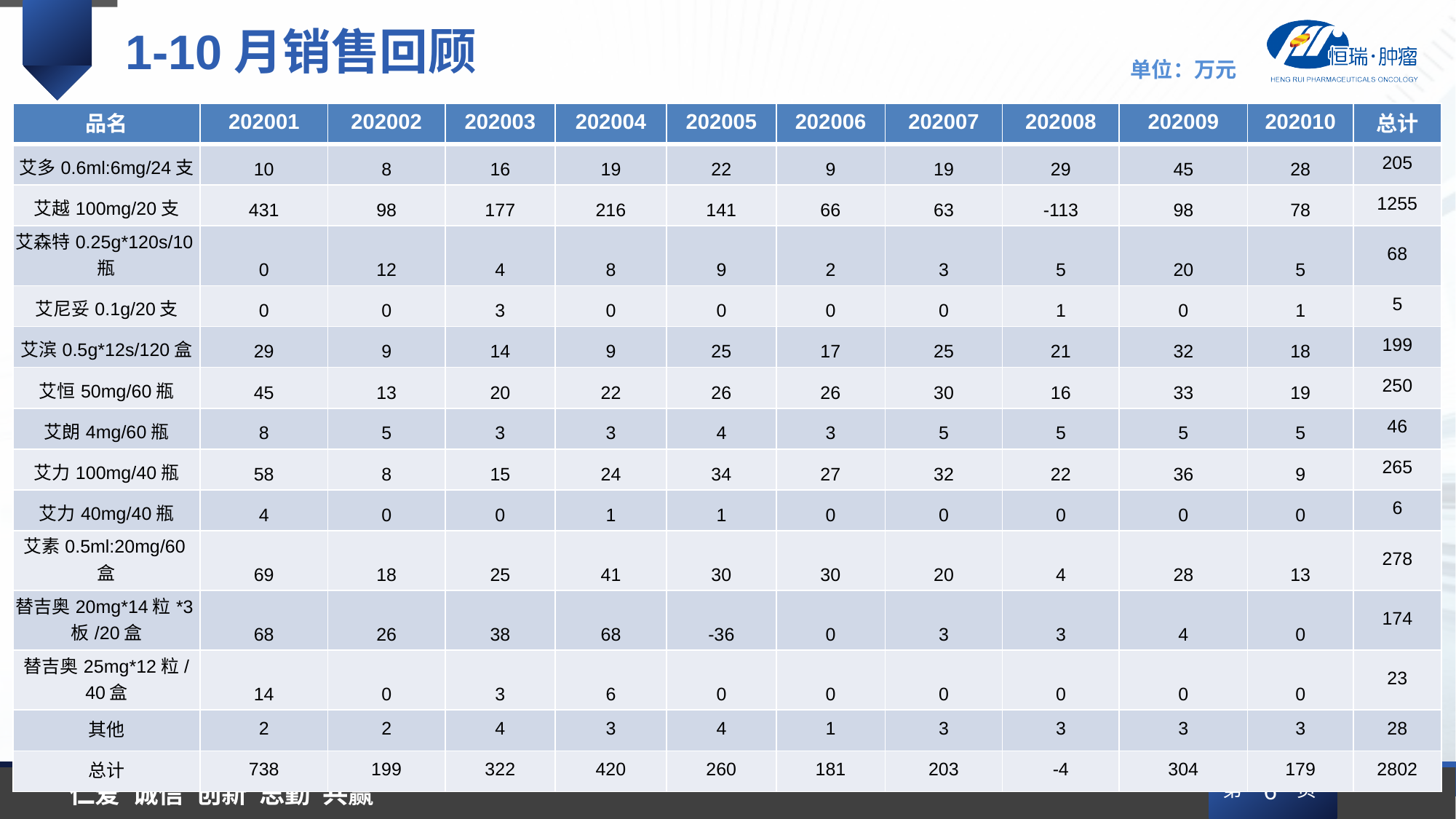

1-10月销售回顾
单位：万元

| 品名 | 202001 | 202002 | 202003 | 202004 | 202005 | 202006 | 202007 | 202008 | 202009 | 202010 | 总计 |
| --- | --- | --- | --- | --- | --- | --- | --- | --- | --- | --- | --- |
| 艾多0.6ml:6mg/24支 | 10 | 8 | 16 | 19 | 22 | 9 | 19 | 29 | 45 | 28 | 205 |
| 艾越100mg/20支 | 431 | 98 | 177 | 216 | 141 | 66 | 63 | -113 | 98 | 78 | 1255 |
| 艾森特0.25g\*120s/10瓶 | 0 | 12 | 4 | 8 | 9 | 2 | 3 | 5 | 20 | 5 | 68 |
| 艾尼妥0.1g/20支 | 0 | 0 | 3 | 0 | 0 | 0 | 0 | 1 | 0 | 1 | 5 |
| 艾滨0.5g\*12s/120盒 | 29 | 9 | 14 | 9 | 25 | 17 | 25 | 21 | 32 | 18 | 199 |
| 艾恒50mg/60瓶 | 45 | 13 | 20 | 22 | 26 | 26 | 30 | 16 | 33 | 19 | 250 |
| 艾朗4mg/60瓶 | 8 | 5 | 3 | 3 | 4 | 3 | 5 | 5 | 5 | 5 | 46 |
| 艾力100mg/40瓶 | 58 | 8 | 15 | 24 | 34 | 27 | 32 | 22 | 36 | 9 | 265 |
| 艾力40mg/40瓶 | 4 | 0 | 0 | 1 | 1 | 0 | 0 | 0 | 0 | 0 | 6 |
| 艾素0.5ml:20mg/60盒 | 69 | 18 | 25 | 41 | 30 | 30 | 20 | 4 | 28 | 13 | 278 |
| 替吉奥20mg\*14粒\*3板/20盒 | 68 | 26 | 38 | 68 | -36 | 0 | 3 | 3 | 4 | 0 | 174 |
| 替吉奥25mg\*12粒/40盒 | 14 | 0 | 3 | 6 | 0 | 0 | 0 | 0 | 0 | 0 | 23 |
| 其他 | 2 | 2 | 4 | 3 | 4 | 1 | 3 | 3 | 3 | 3 | 28 |
| 总计 | 738 | 199 | 322 | 420 | 260 | 181 | 203 | -4 | 304 | 179 | 2802 |